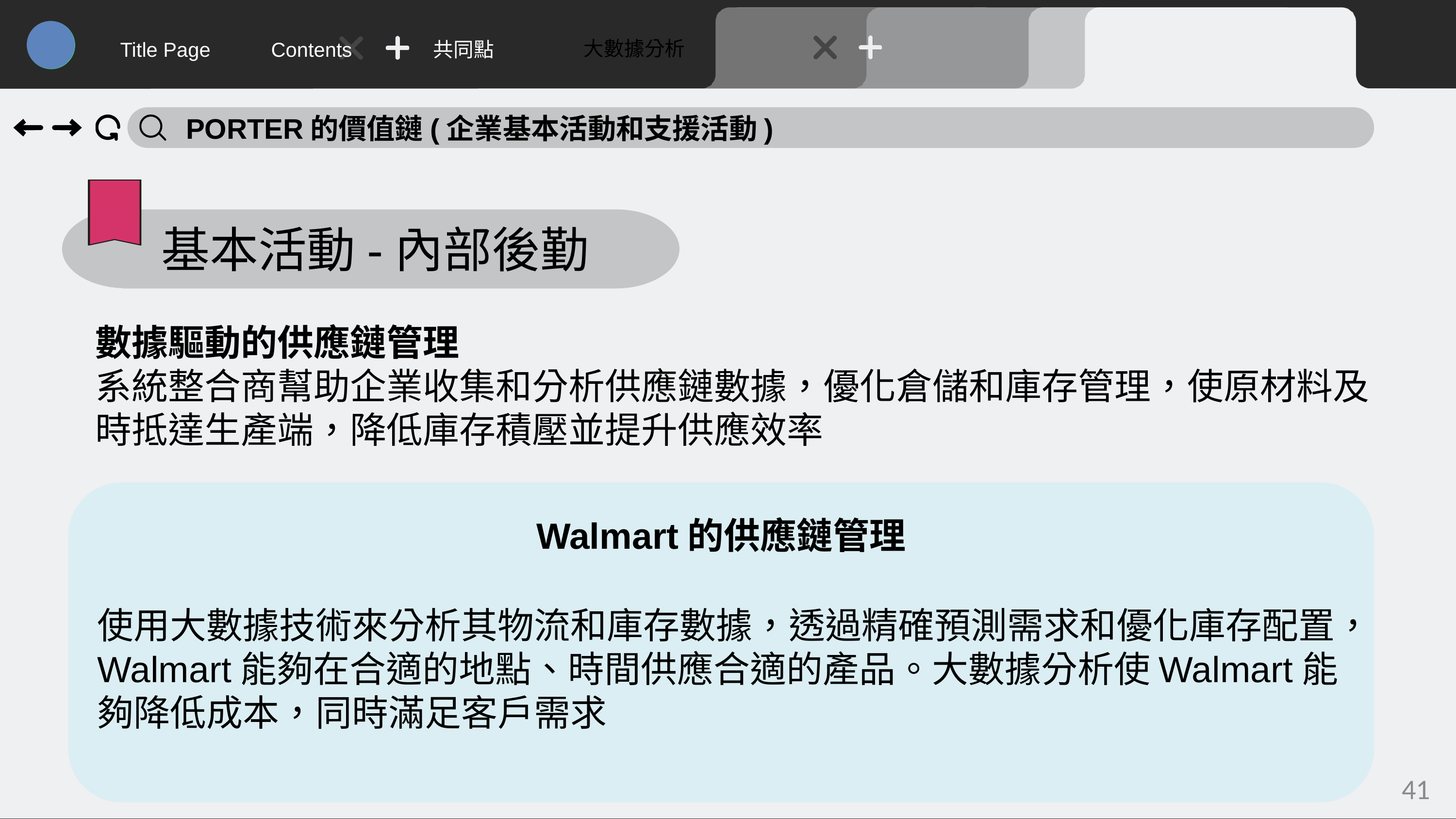

大數據分析
Title Page
Contents
共同點

PORTER的價值鏈(企業基本活動和支援活動)

基本活動-內部後勤
數據驅動的供應鏈管理
系統整合商幫助企業收集和分析供應鏈數據，優化倉儲和庫存管理，使原材料及時抵達生產端，降低庫存積壓並提升供應效率

Walmart的供應鏈管理
使用大數據技術來分析其物流和庫存數據，透過精確預測需求和優化庫存配置，Walmart能夠在合適的地點、時間供應合適的產品。大數據分析使Walmart能夠降低成本，同時滿足客戶需求
41
41